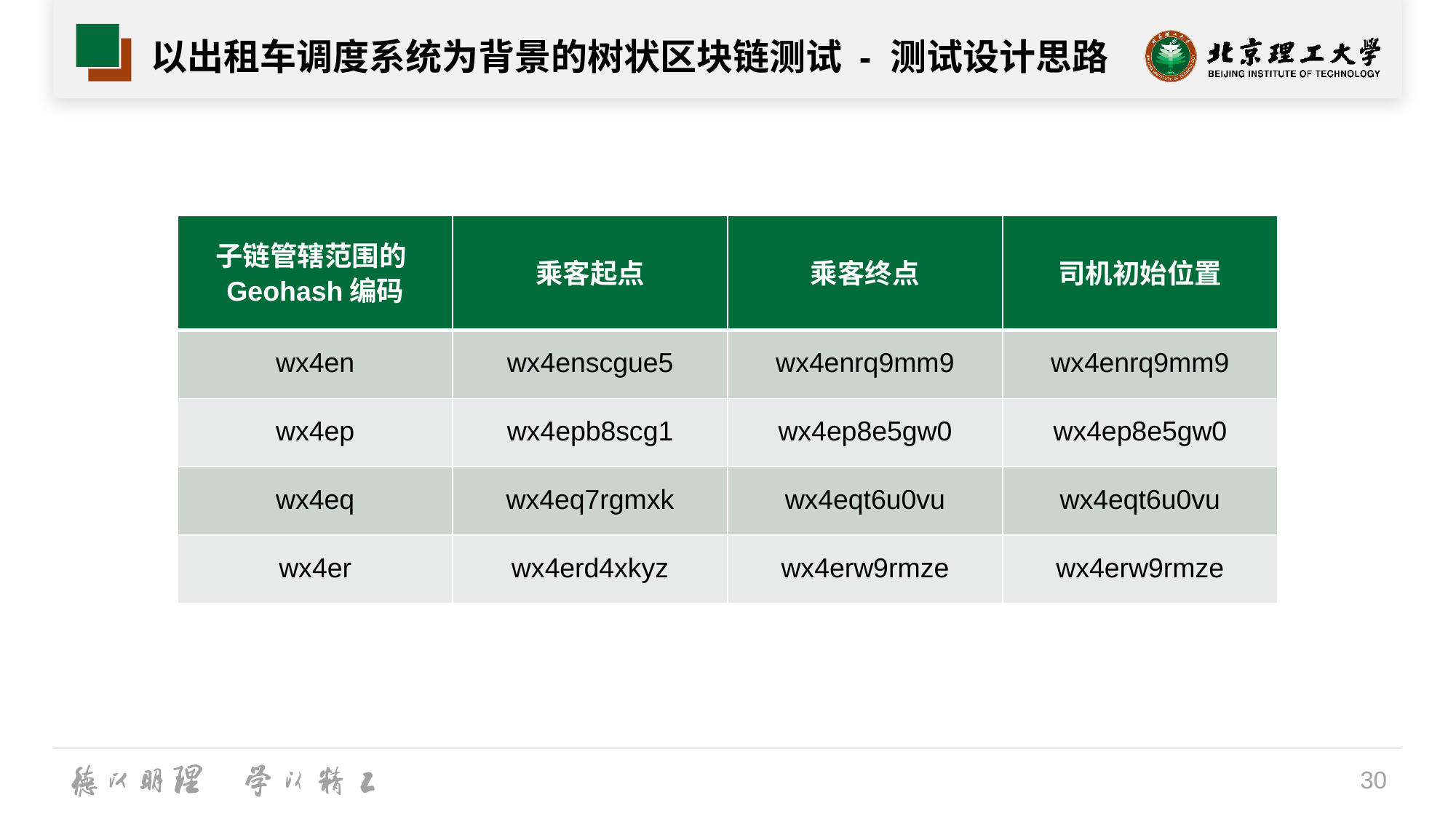

# 以出租车调度系统为背景的树状区块链测试 - 测试设计思路
| 子链管辖范围的Geohash编码 | 乘客起点 | 乘客终点 | 司机初始位置 |
| --- | --- | --- | --- |
| wx4en | wx4enscgue5 | wx4enrq9mm9 | wx4enrq9mm9 |
| wx4ep | wx4epb8scg1 | wx4ep8e5gw0 | wx4ep8e5gw0 |
| wx4eq | wx4eq7rgmxk | wx4eqt6u0vu | wx4eqt6u0vu |
| wx4er | wx4erd4xkyz | wx4erw9rmze | wx4erw9rmze |